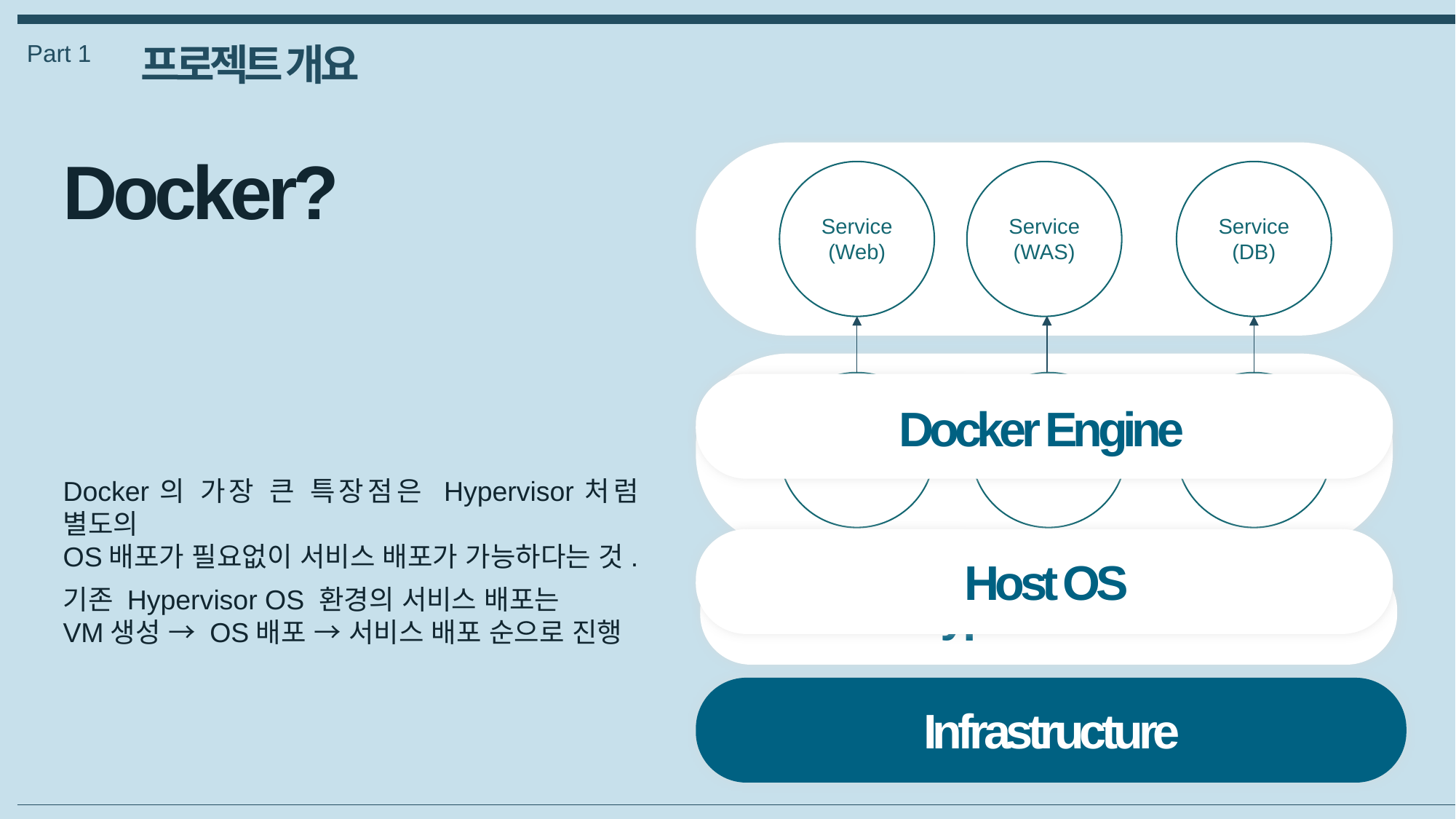

Part 1
프로젝트 개요
Docker?

Service
(Web)

Service
(WAS)

Service
(DB)

Virtual
Machine

Virtual
Machine

Virtual
Machine

Docker Engine
Docker의 가장 큰 특장점은 Hypervisor처럼 별도의
OS배포가 필요없이 서비스 배포가 가능하다는 것.

Host OS

Hypervisor OS
기존 Hypervisor OS 환경의 서비스 배포는
VM생성 → OS배포 → 서비스 배포 순으로 진행

Infrastructure